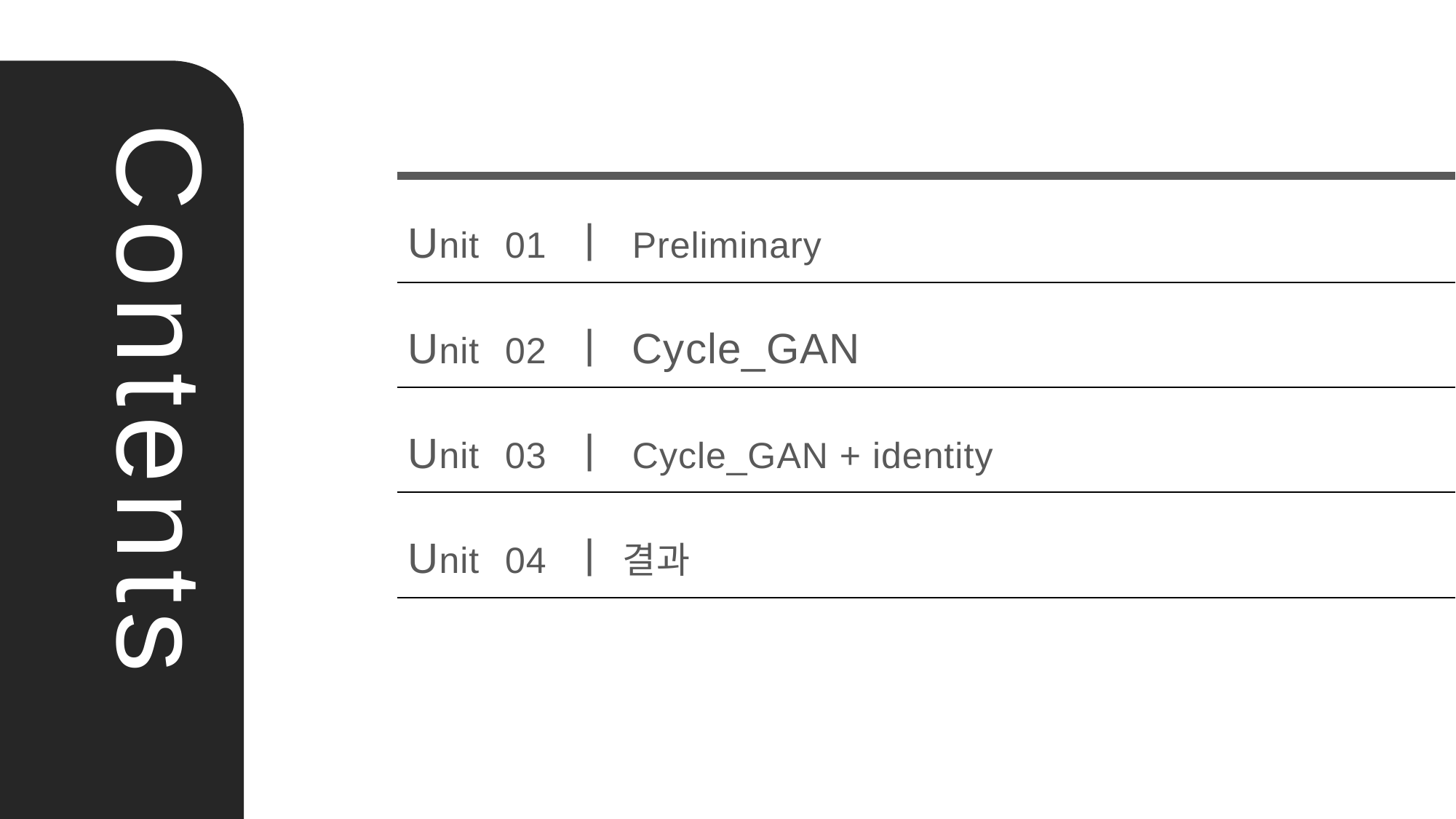

Unit  01 ㅣ Preliminary
Unit  02 ㅣ Cycle_GAN
Unit  03 ㅣ Cycle_GAN + identity
Unit  04 ㅣ 결과

Contents